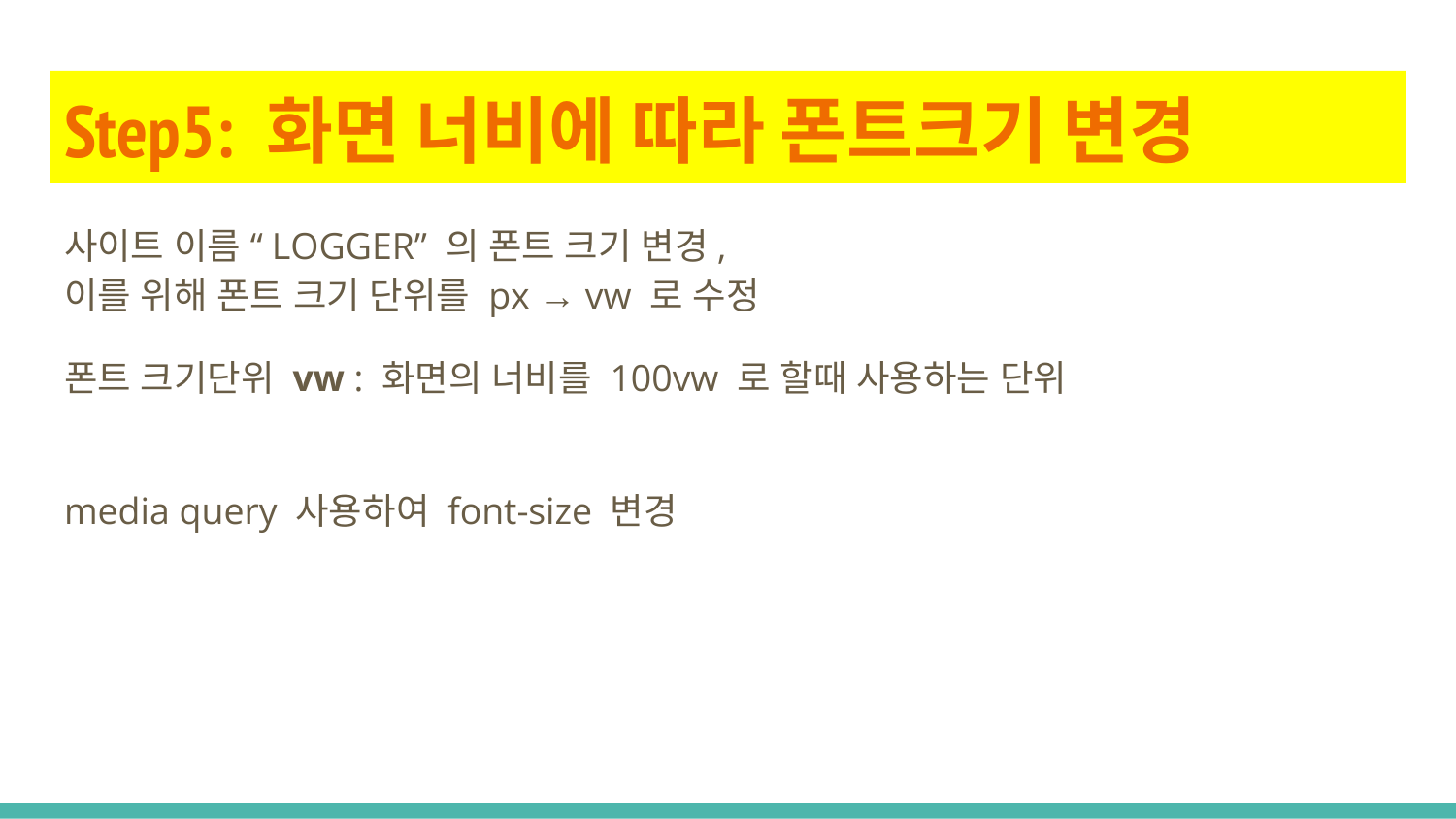

# Step5: 화면 너비에 따라 폰트크기 변경
사이트 이름 “LOGGER” 의 폰트 크기 변경,
이를 위해 폰트 크기 단위를 px → vw 로 수정
폰트 크기단위 vw : 화면의 너비를 100vw 로 할때 사용하는 단위
media query 사용하여 font-size 변경